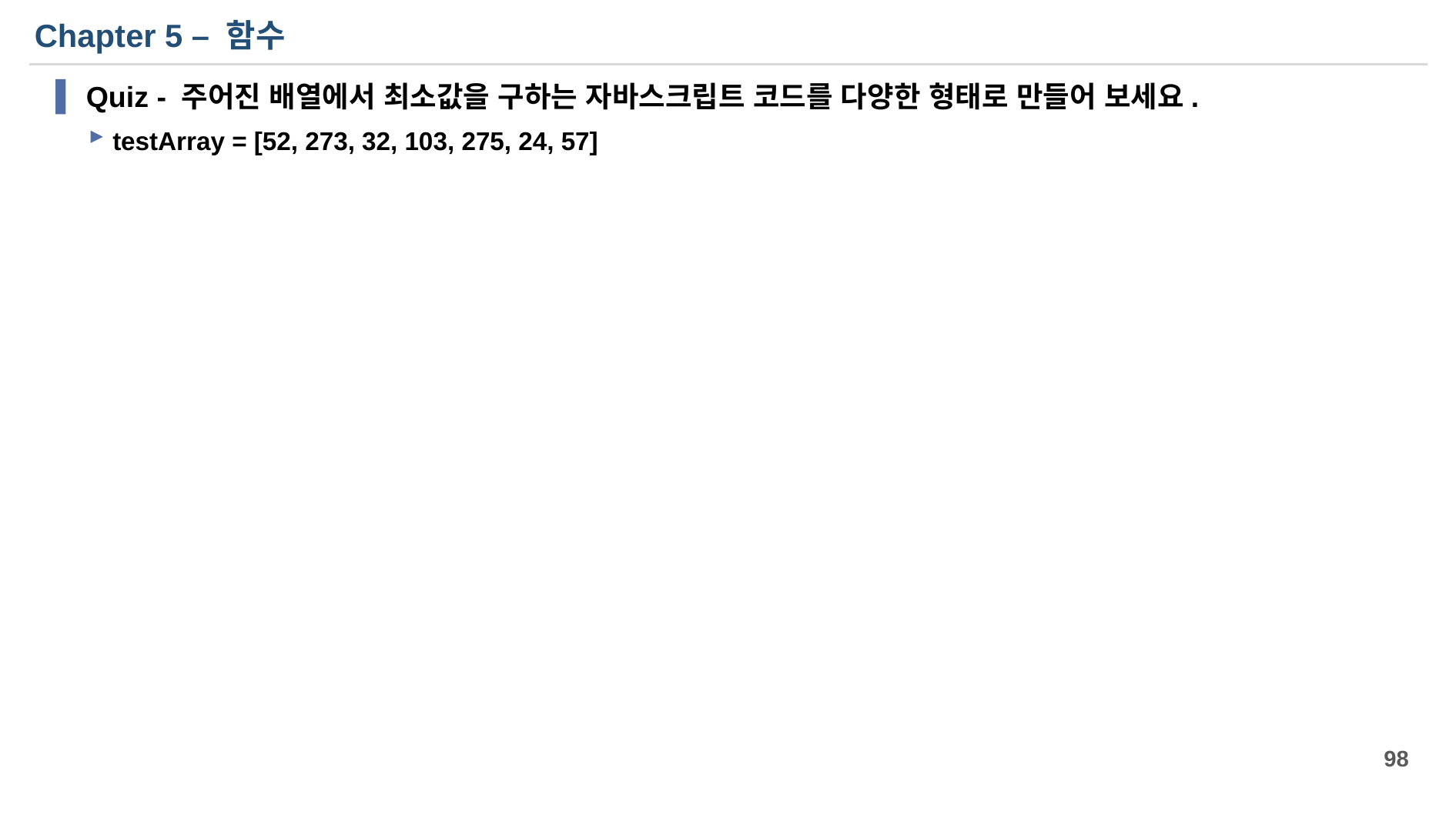

# Chapter 5 – 함수
Quiz - 주어진 배열에서 최소값을 구하는 자바스크립트 코드를 다양한 형태로 만들어 보세요.
testArray = [52, 273, 32, 103, 275, 24, 57]

98